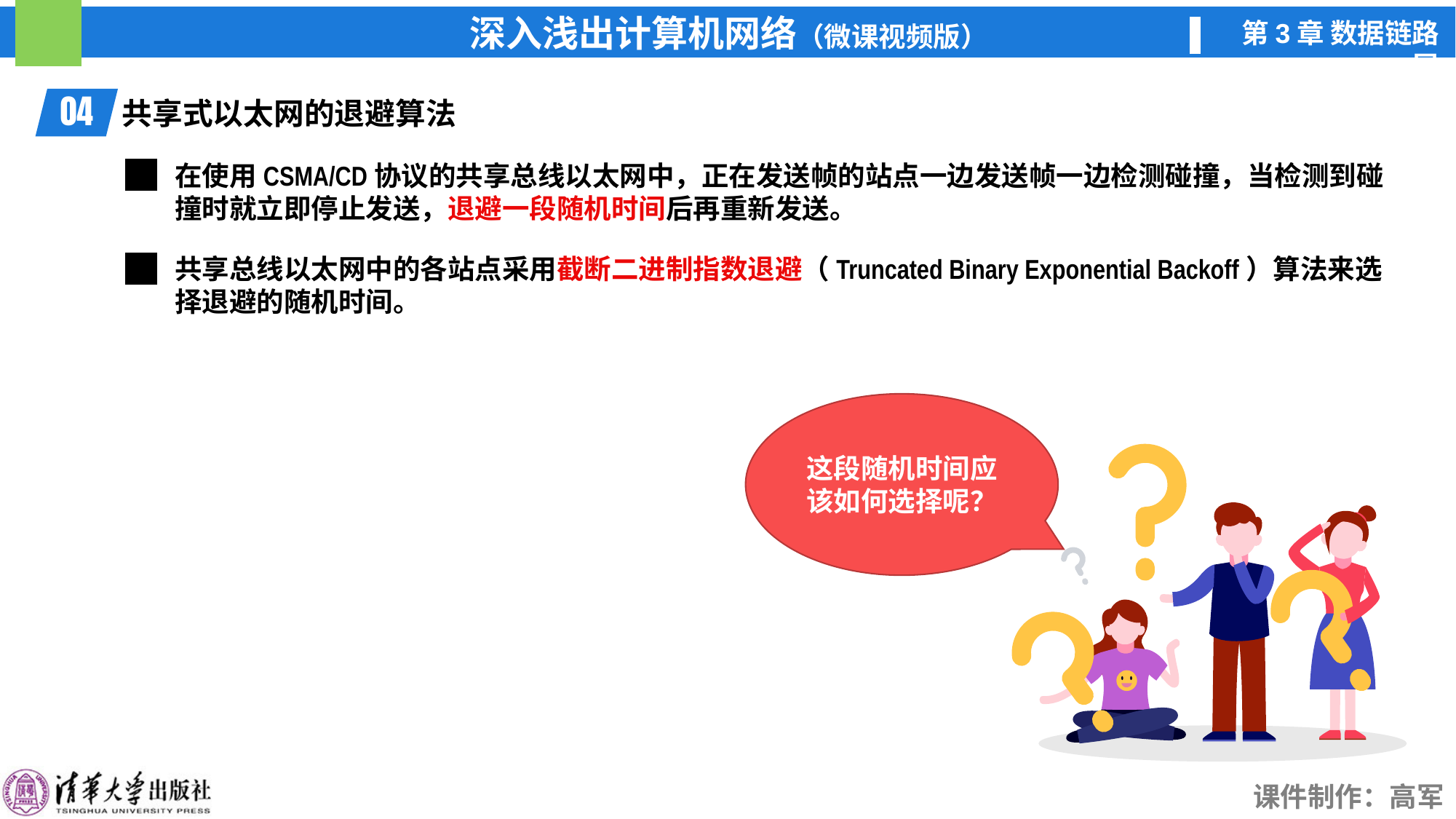

04
共享式以太网的退避算法
在使用CSMA/CD协议的共享总线以太网中，正在发送帧的站点一边发送帧一边检测碰撞，当检测到碰撞时就立即停止发送，退避一段随机时间后再重新发送。

共享总线以太网中的各站点采用截断二进制指数退避（Truncated Binary Exponential Backoff）算法来选择退避的随机时间。

这段随机时间应该如何选择呢？